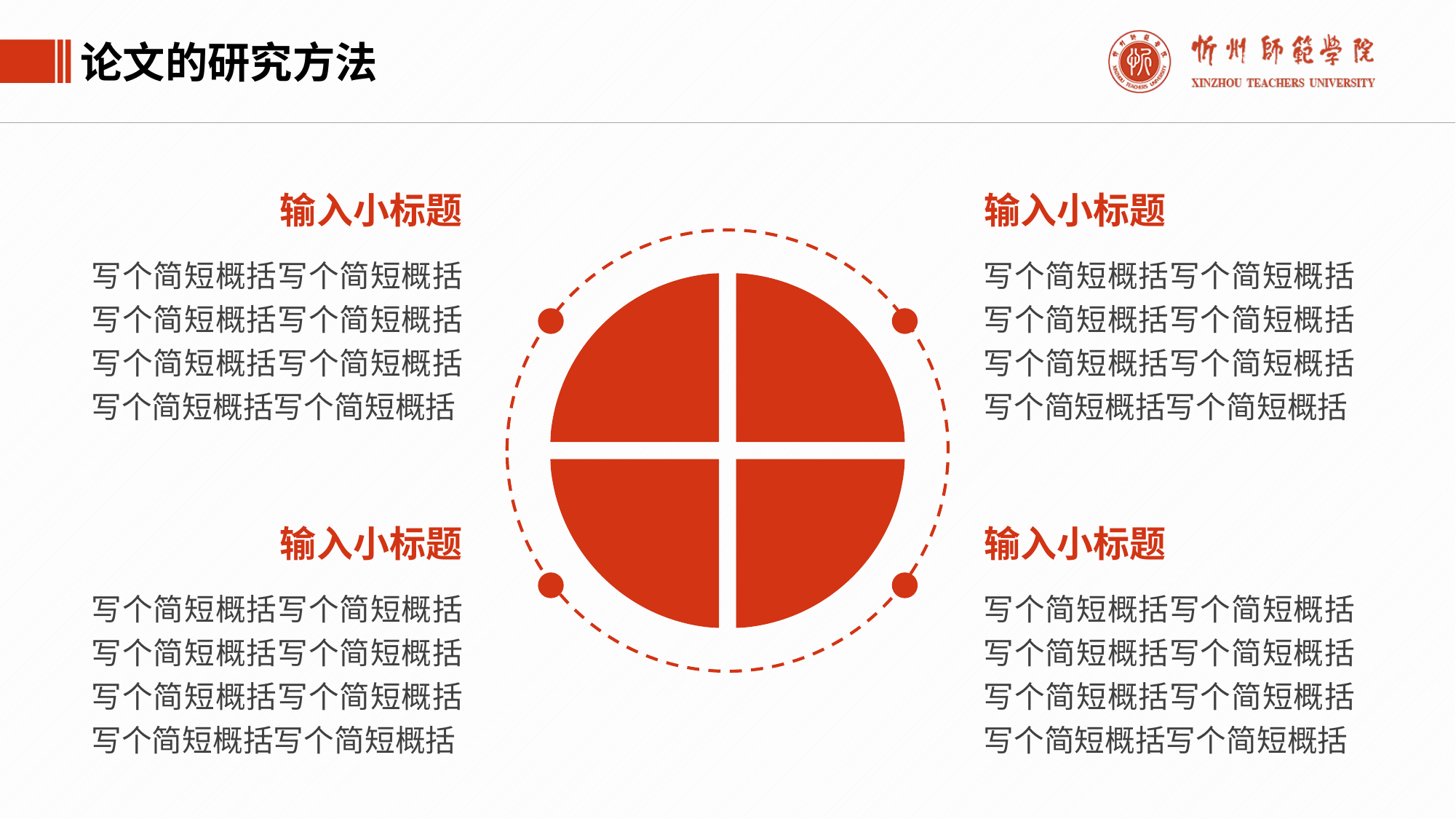

论文的研究方法
输入小标题
输入小标题
【小知识】常用研究方法：
观察法
心理测量法
相关法
实验法
个案法
调查法：访谈法、问卷法、测查法、评价法、书面材料分析法

写个简短概括写个简短概括写个简短概括写个简短概括写个简短概括写个简短概括写个简短概括写个简短概括
写个简短概括写个简短概括写个简短概括写个简短概括写个简短概括写个简短概括写个简短概括写个简短概括
输入小标题
输入小标题
写个简短概括写个简短概括写个简短概括写个简短概括写个简短概括写个简短概括写个简短概括写个简短概括
写个简短概括写个简短概括写个简短概括写个简短概括写个简短概括写个简短概括写个简短概括写个简短概括